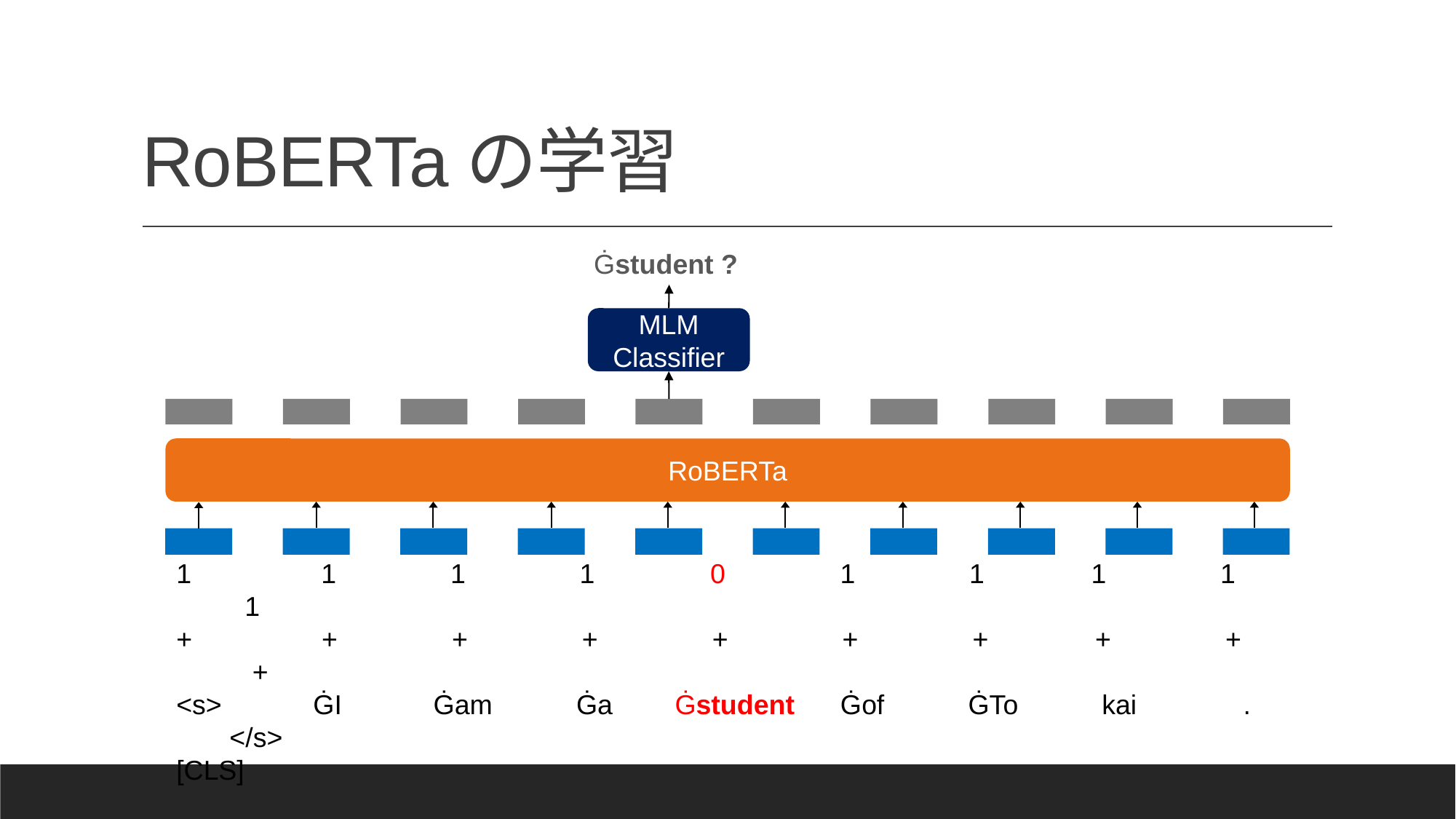

# RoBERTaの学習
Ġstudent ?
MLM
Classifier

RoBERTa

1                 1               1               1               0               1               1              1               1               1
+                 +               +               +               +               +               +              +               +               +
<s>            ĠI            Ġam           Ġa        Ġstudent      Ġof           ĠTo           kai              .           </s>
[CLS]